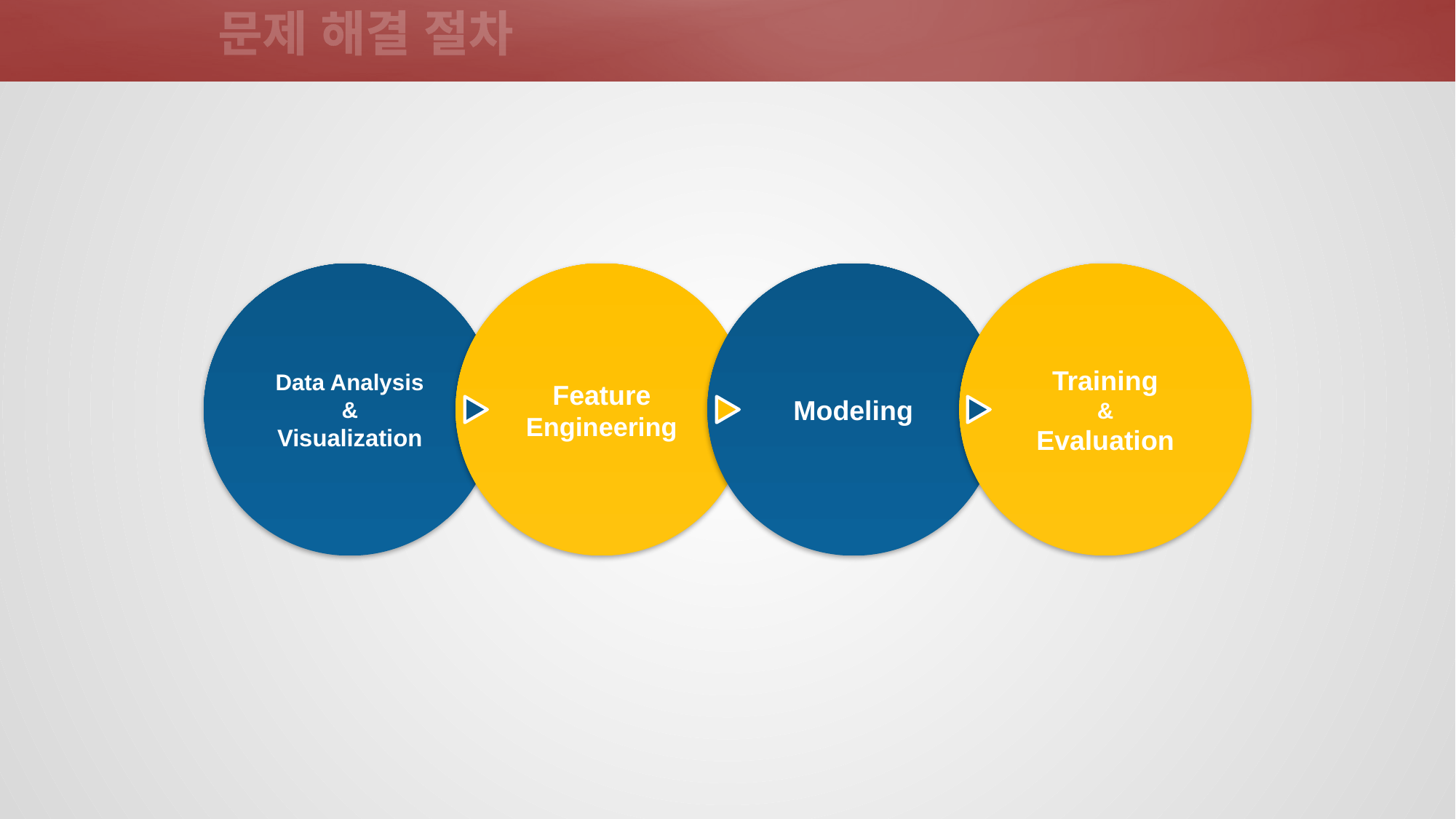

문제 해결 절차
Data Analysis
&
Visualization
Feature
Engineering
Modeling
Training
&
Evaluation